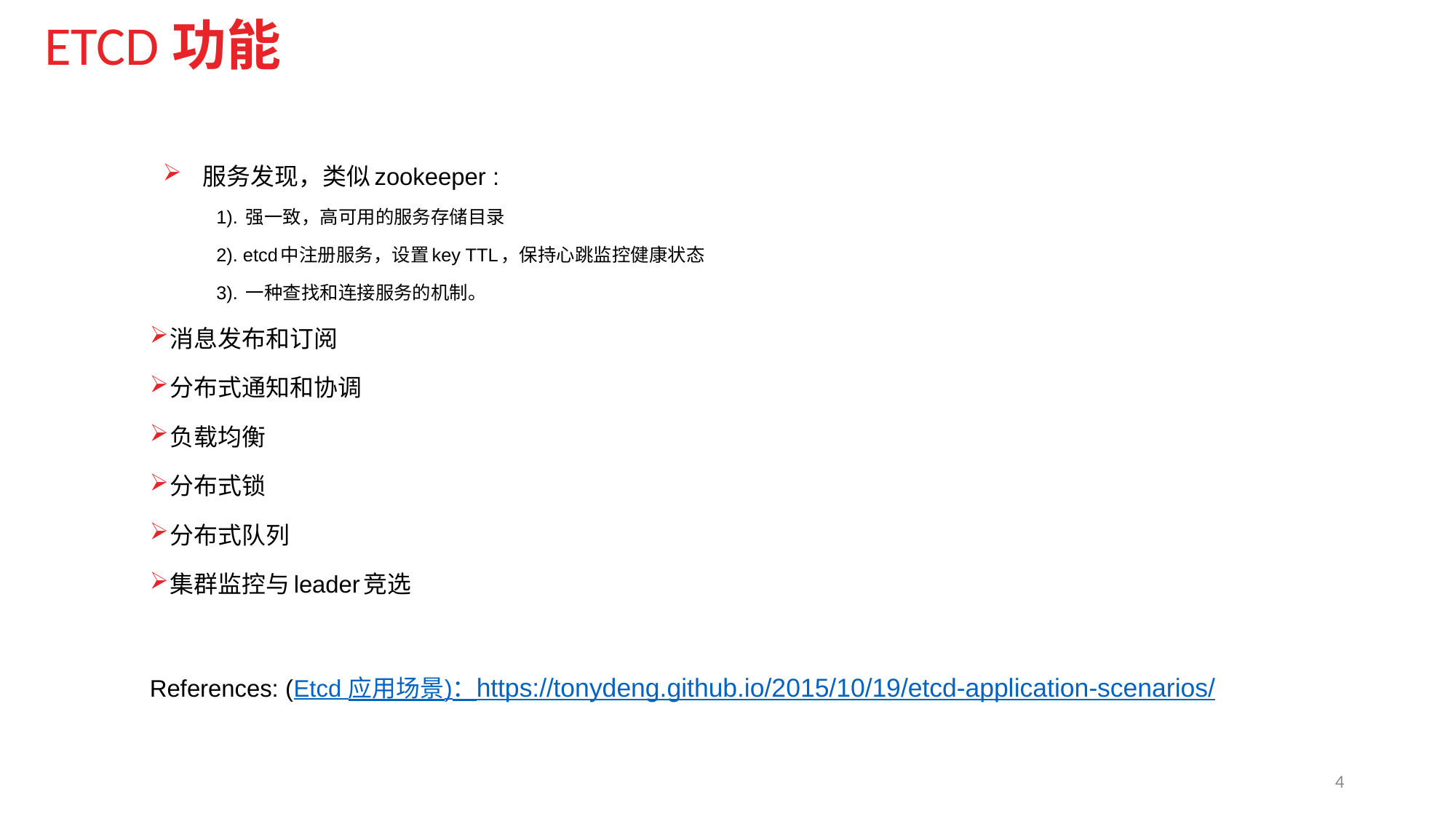

# ETCD功能
服务发现，类似zookeeper :
1). 强一致，高可用的服务存储目录
2). etcd中注册服务，设置key TTL，保持心跳监控健康状态
3). 一种查找和连接服务的机制。
 消息发布和订阅
 分布式通知和协调
 负载均衡
 分布式锁
 分布式队列
 集群监控与leader竞选
References: (Etcd 应用场景)：https://tonydeng.github.io/2015/10/19/etcd-application-scenarios/
4